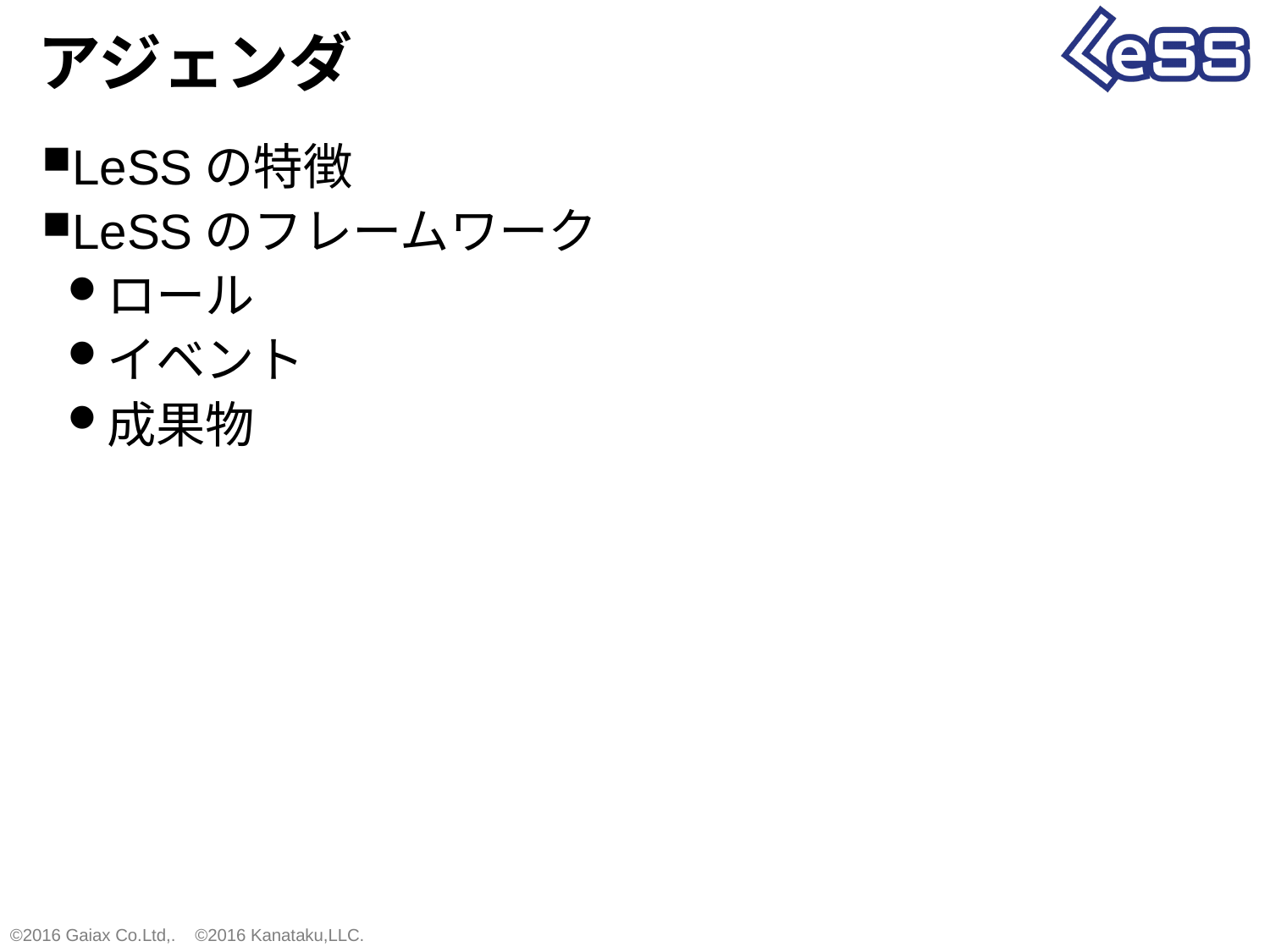

# アジェンダ
LeSSの特徴
LeSSのフレームワーク
ロール
イベント
成果物